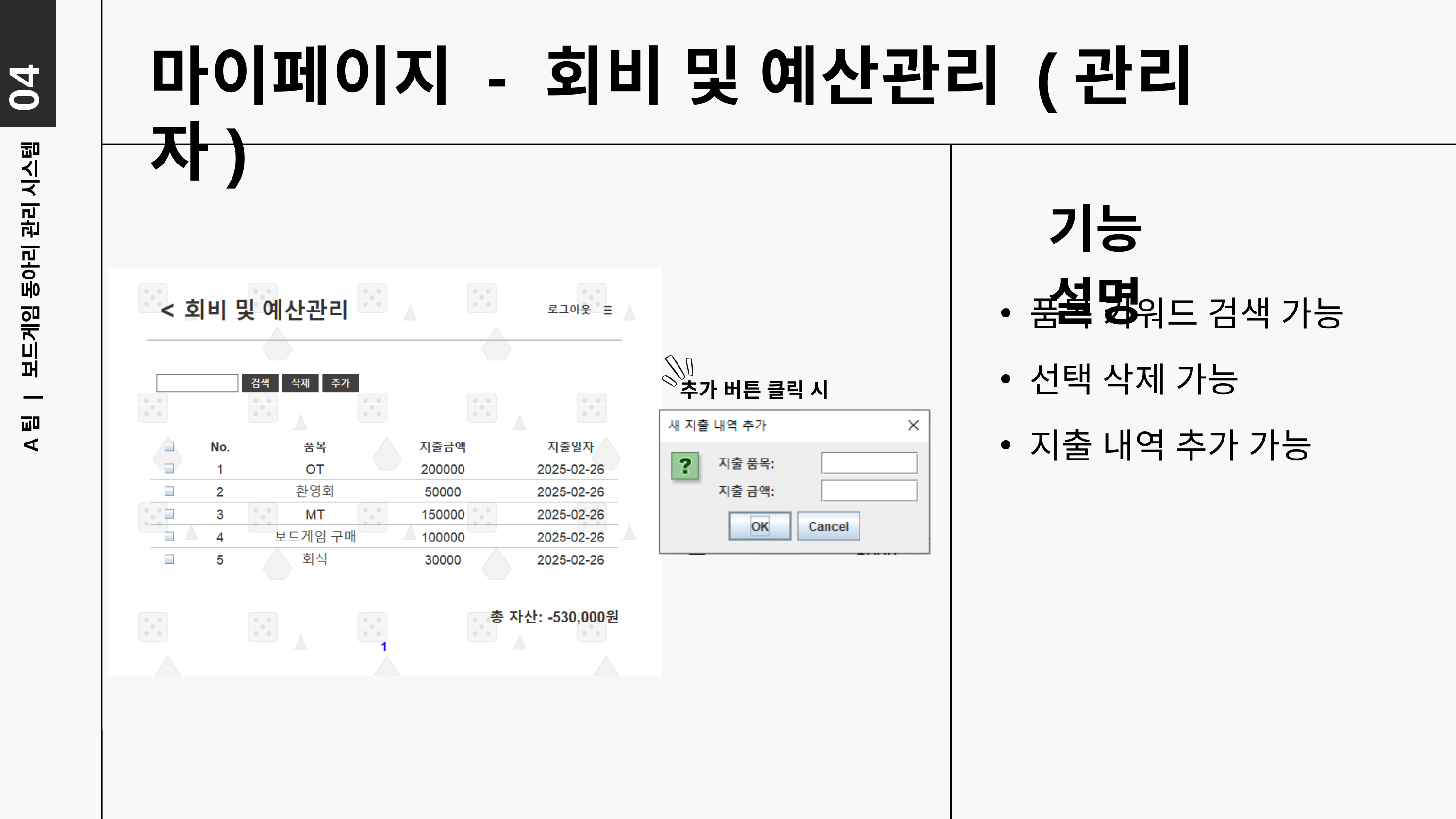

04

마이페이지 - 회비 및 예산관리 (관리자)

기능 설명

품목 키워드 검색 가능
A팀  |  보드게임 동아리 관리 시스템
선택 삭제 가능

추가 버튼 클릭 시

지출 내역 추가 가능